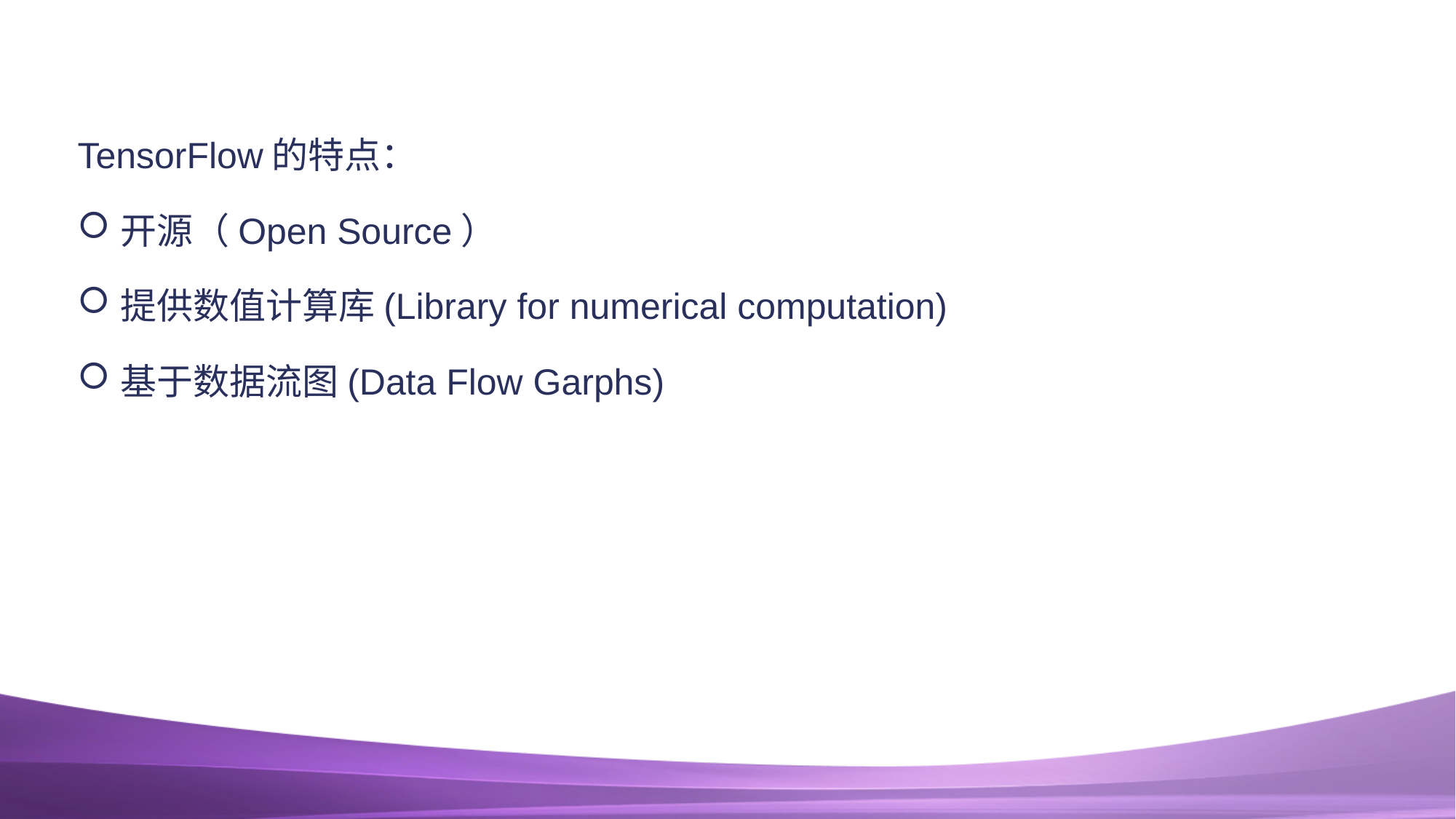

#
TensorFlow的特点：
开源（Open Source）
提供数值计算库(Library for numerical computation)
基于数据流图(Data Flow Garphs)